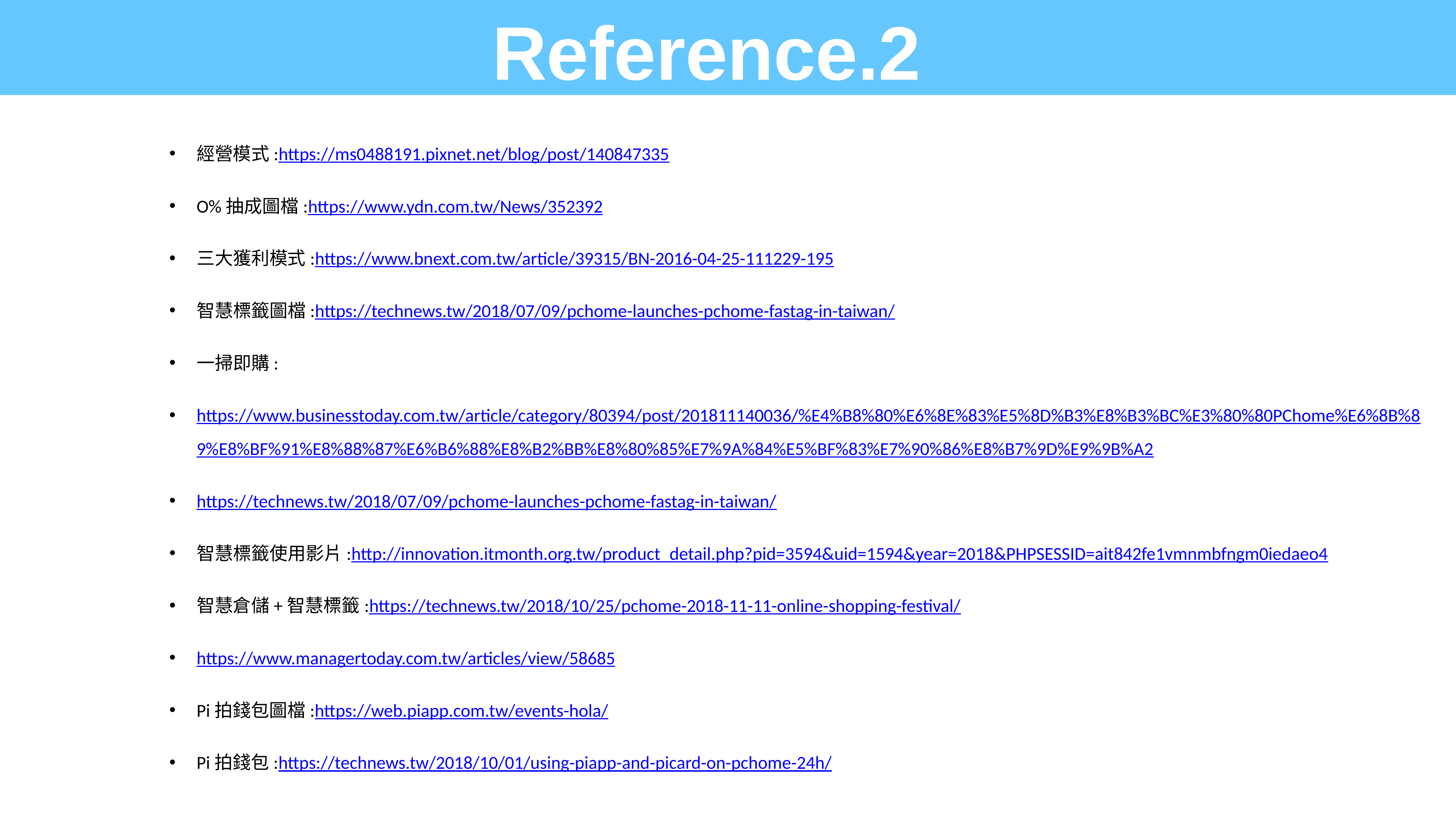

# Reference.2
經營模式:https://ms0488191.pixnet.net/blog/post/140847335
O%抽成圖檔:https://www.ydn.com.tw/News/352392
三大獲利模式:https://www.bnext.com.tw/article/39315/BN-2016-04-25-111229-195
智慧標籤圖檔:https://technews.tw/2018/07/09/pchome-launches-pchome-fastag-in-taiwan/
一掃即購:
https://www.businesstoday.com.tw/article/category/80394/post/201811140036/%E4%B8%80%E6%8E%83%E5%8D%B3%E8%B3%BC%E3%80%80PChome%E6%8B%89%E8%BF%91%E8%88%87%E6%B6%88%E8%B2%BB%E8%80%85%E7%9A%84%E5%BF%83%E7%90%86%E8%B7%9D%E9%9B%A2
https://technews.tw/2018/07/09/pchome-launches-pchome-fastag-in-taiwan/
智慧標籤使用影片:http://innovation.itmonth.org.tw/product_detail.php?pid=3594&uid=1594&year=2018&PHPSESSID=ait842fe1vmnmbfngm0iedaeo4
智慧倉儲+智慧標籤:https://technews.tw/2018/10/25/pchome-2018-11-11-online-shopping-festival/
https://www.managertoday.com.tw/articles/view/58685
Pi拍錢包圖檔:https://web.piapp.com.tw/events-hola/
Pi拍錢包:https://technews.tw/2018/10/01/using-piapp-and-picard-on-pchome-24h/